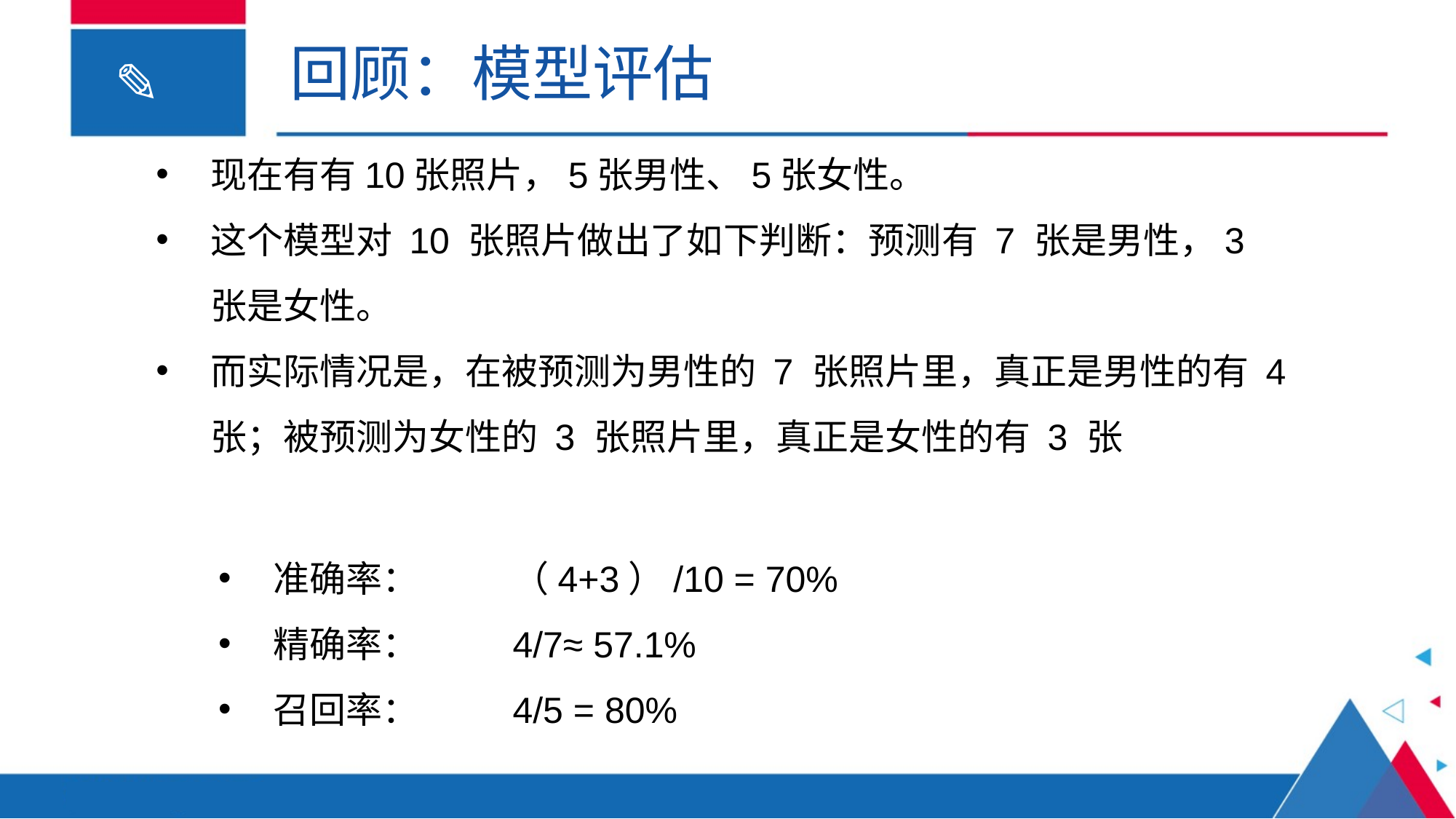

# 回顾：模型评估
现在有有10张照片，5张男性、5张女性。
这个模型对 10 张照片做出了如下判断：预测有 7 张是男性，3 张是女性。
而实际情况是，在被预测为男性的 7 张照片里，真正是男性的有 4 张；被预测为女性的 3 张照片里，真正是女性的有 3 张
准确率：
精确率：
召回率：
（4+3）/10 = 70%
4/7≈ 57.1%
4/5 = 80%